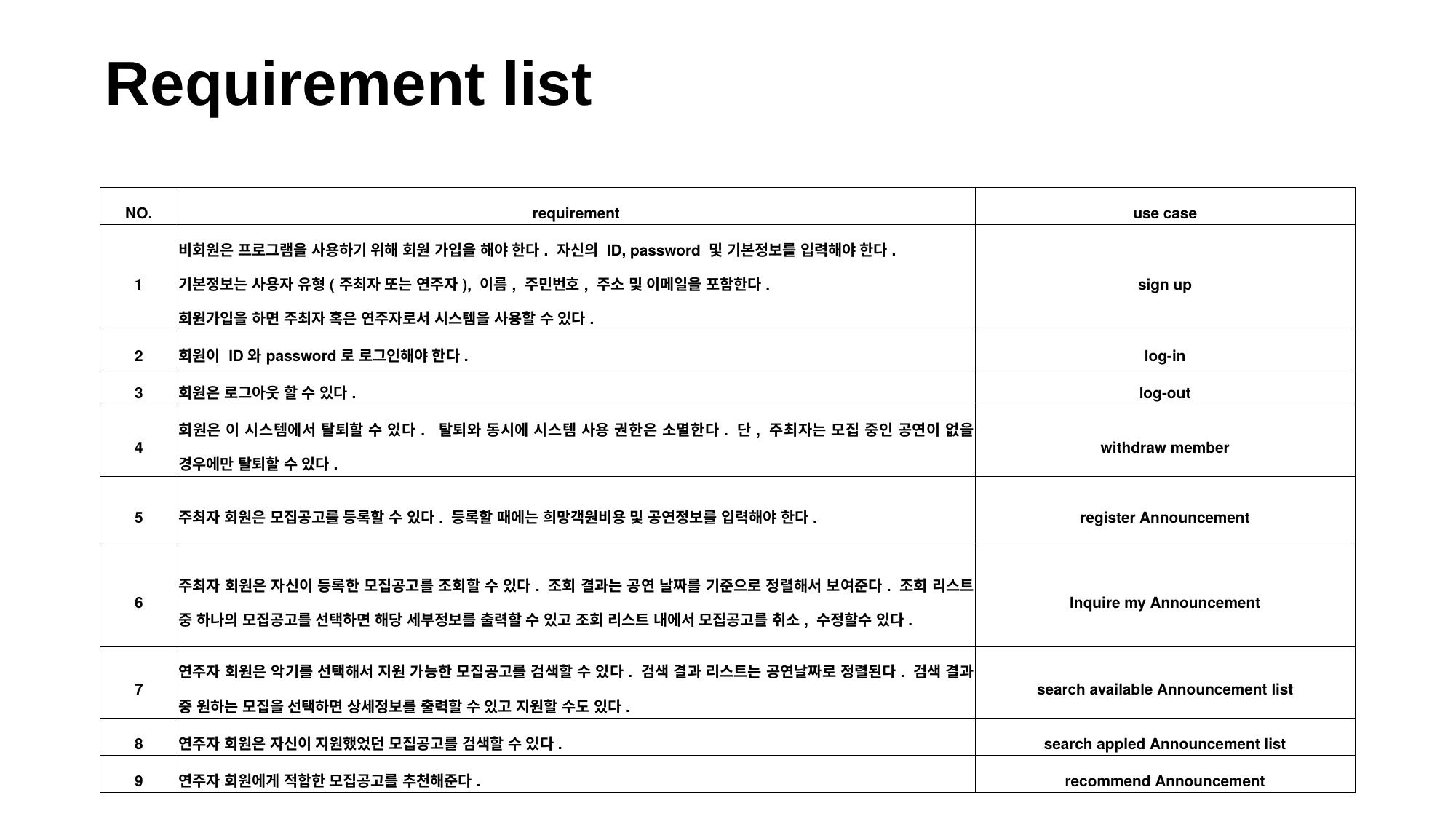

# Requirement list
| NO. | requirement | use case |
| --- | --- | --- |
| 1 | 비회원은 프로그램을 사용하기 위해 회원 가입을 해야 한다. 자신의 ID, password 및 기본정보를 입력해야 한다. 기본정보는 사용자 유형(주최자 또는 연주자), 이름, 주민번호, 주소 및 이메일을 포함한다. 회원가입을 하면 주최자 혹은 연주자로서 시스템을 사용할 수 있다. | sign up |
| 2 | 회원이 ID와password로 로그인해야 한다. | log-in |
| 3 | 회원은 로그아웃 할 수 있다. | log-out |
| 4 | 회원은 이 시스템에서 탈퇴할 수 있다. 탈퇴와 동시에 시스템 사용 권한은 소멸한다. 단, 주최자는 모집 중인 공연이 없을 경우에만 탈퇴할 수 있다. | withdraw member |
| 5 | 주최자 회원은 모집공고를 등록할 수 있다. 등록할 때에는 희망객원비용 및 공연정보를 입력해야 한다. | register Announcement |
| 6 | 주최자 회원은 자신이 등록한 모집공고를 조회할 수 있다. 조회 결과는 공연 날짜를 기준으로 정렬해서 보여준다. 조회 리스트 중 하나의 모집공고를 선택하면 해당 세부정보를 출력할 수 있고 조회 리스트 내에서 모집공고를 취소, 수정할수 있다. | Inquire my Announcement |
| 7 | 연주자 회원은 악기를 선택해서 지원 가능한 모집공고를 검색할 수 있다. 검색 결과 리스트는 공연날짜로 정렬된다. 검색 결과 중 원하는 모집을 선택하면 상세정보를 출력할 수 있고 지원할 수도 있다. | search available Announcement list |
| 8 | 연주자 회원은 자신이 지원했었던 모집공고를 검색할 수 있다. | search appled Announcement list |
| 9 | 연주자 회원에게 적합한 모집공고를 추천해준다. | recommend Announcement |